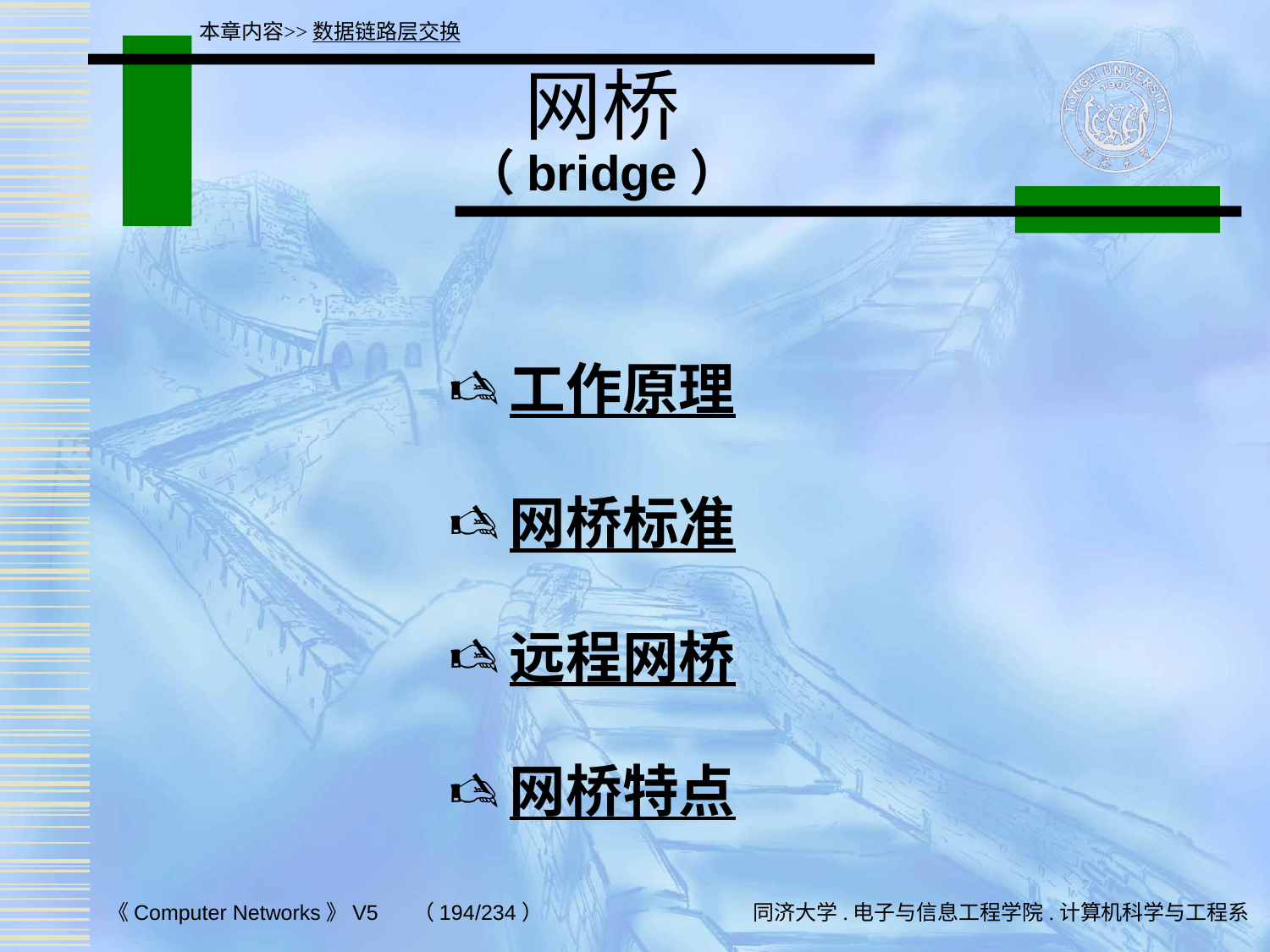

本章内容>>数据链路层交换
# 网桥 （bridge）
工作原理
网桥标准
远程网桥
网桥特点